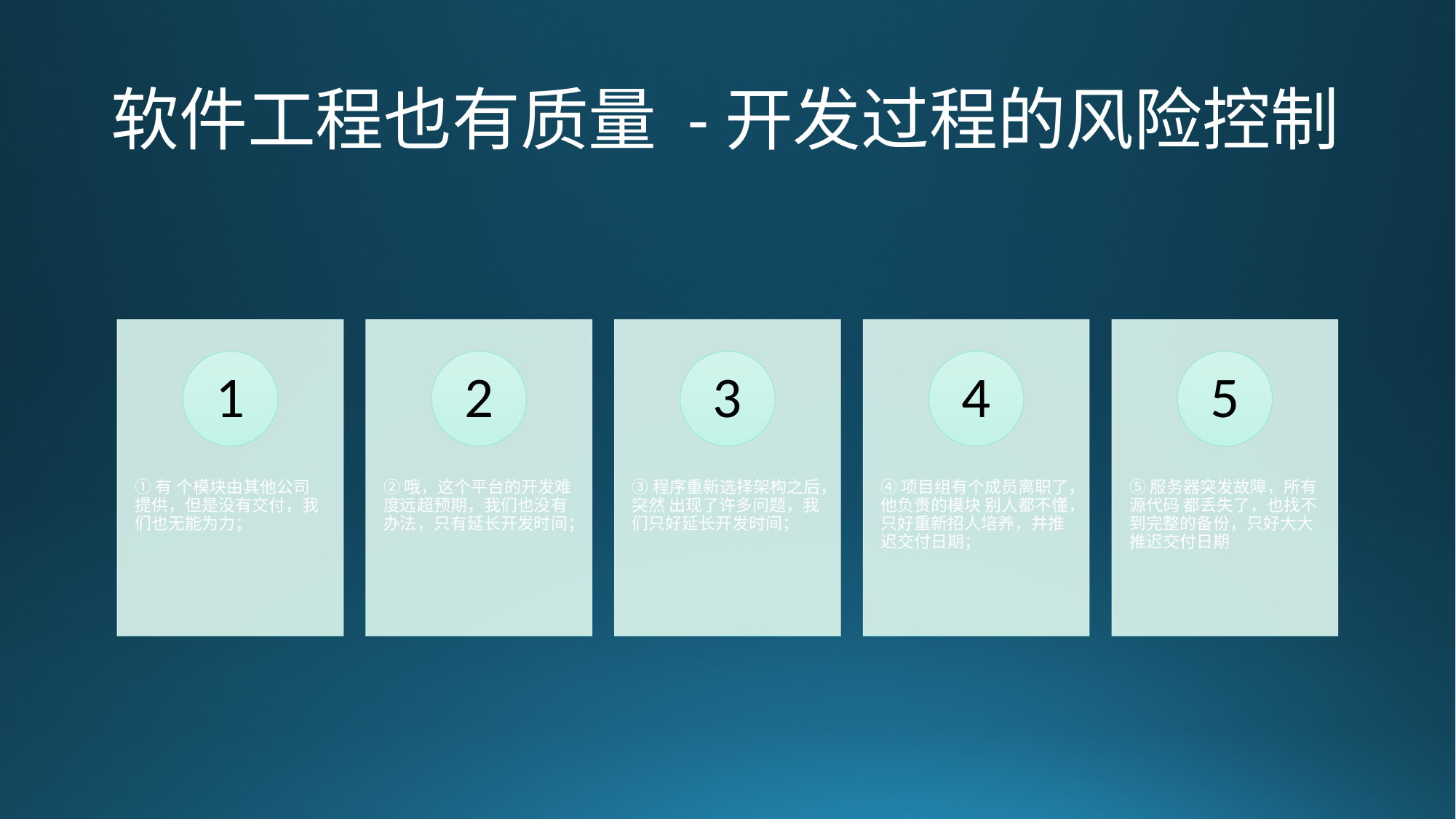

# 软件工程也有质量 -开发过程的风险控制
①有 个模块由其他公司提供，但是没有交付，我们也无能为力；
1
②哦，这个平台的开发难 度远超预期，我们也没有办法，只有延长开发时间；
2
③程序重新选择架构之后，突然 出现了许多问题，我们只好延长开发时间；
3
④项目组有个成员离职了，他负责的模块 别人都不懂，只好重新招人培养，并推迟交付日期；
4
⑤服务器突发故障，所有源代码 都丢失了，也找不到完整的备份，只好大大推迟交付日期
5